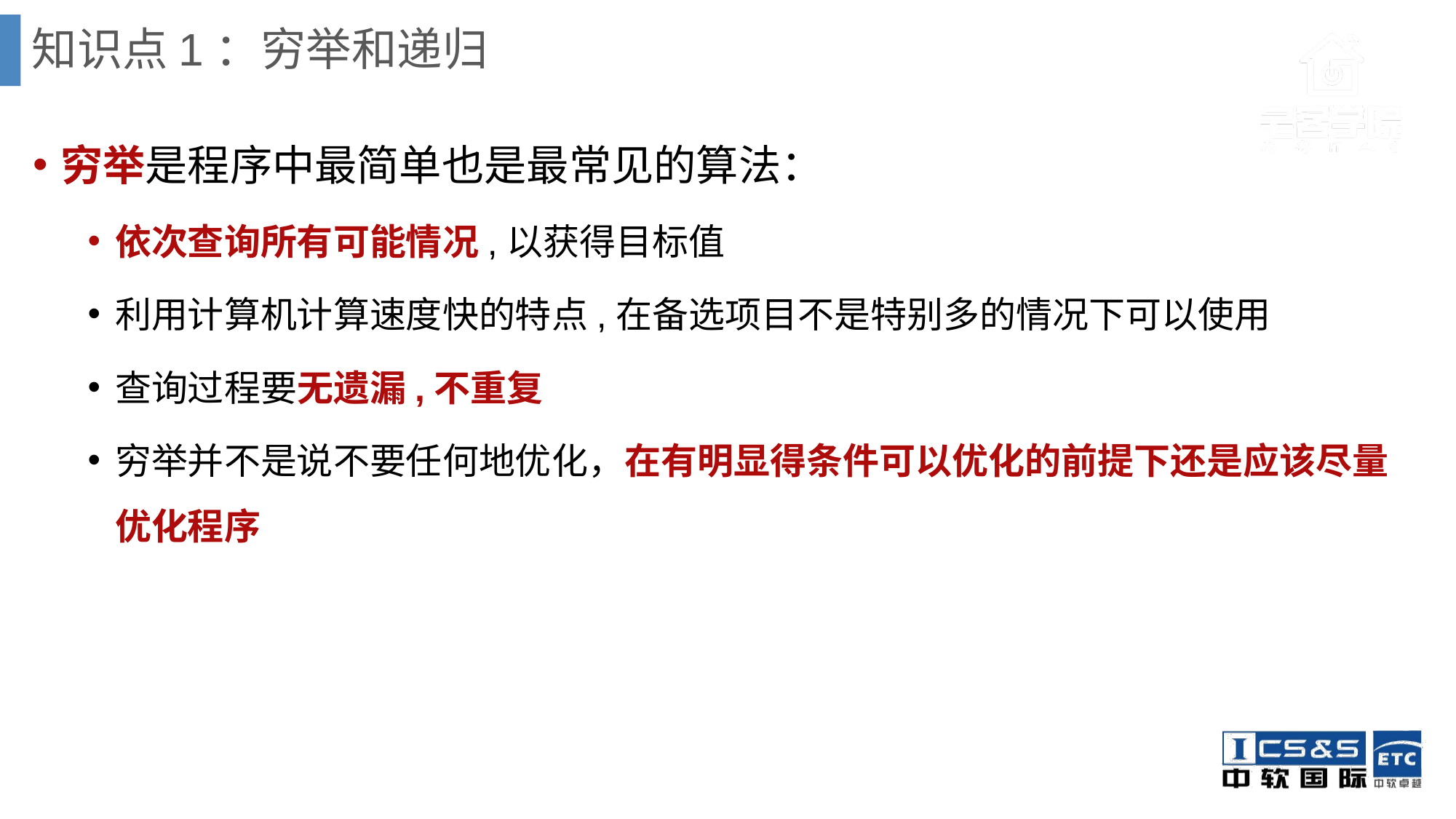

# 知识点1：穷举和递归
穷举是程序中最简单也是最常见的算法：
依次查询所有可能情况,以获得目标值
利用计算机计算速度快的特点,在备选项目不是特别多的情况下可以使用
查询过程要无遗漏,不重复
穷举并不是说不要任何地优化，在有明显得条件可以优化的前提下还是应该尽量优化程序